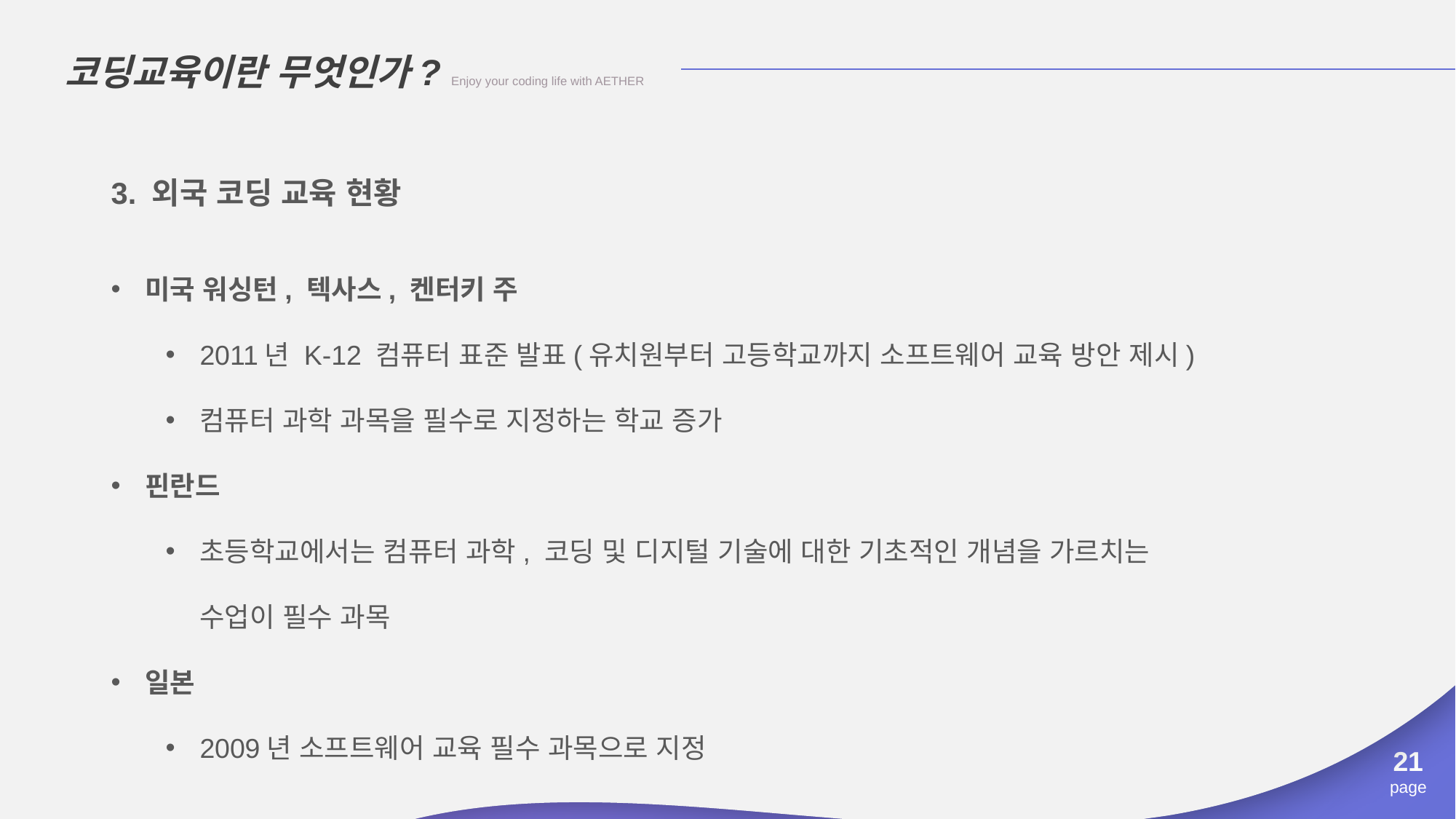

코딩교육이란 무엇인가? Enjoy your coding life with AETHER
3. 외국 코딩 교육 현황
미국 워싱턴, 텍사스, 켄터키 주
2011년 K-12 컴퓨터 표준 발표(유치원부터 고등학교까지 소프트웨어 교육 방안 제시)
컴퓨터 과학 과목을 필수로 지정하는 학교 증가
핀란드
초등학교에서는 컴퓨터 과학, 코딩 및 디지털 기술에 대한 기초적인 개념을 가르치는 수업이 필수 과목
일본
2009년 소프트웨어 교육 필수 과목으로 지정
21
page